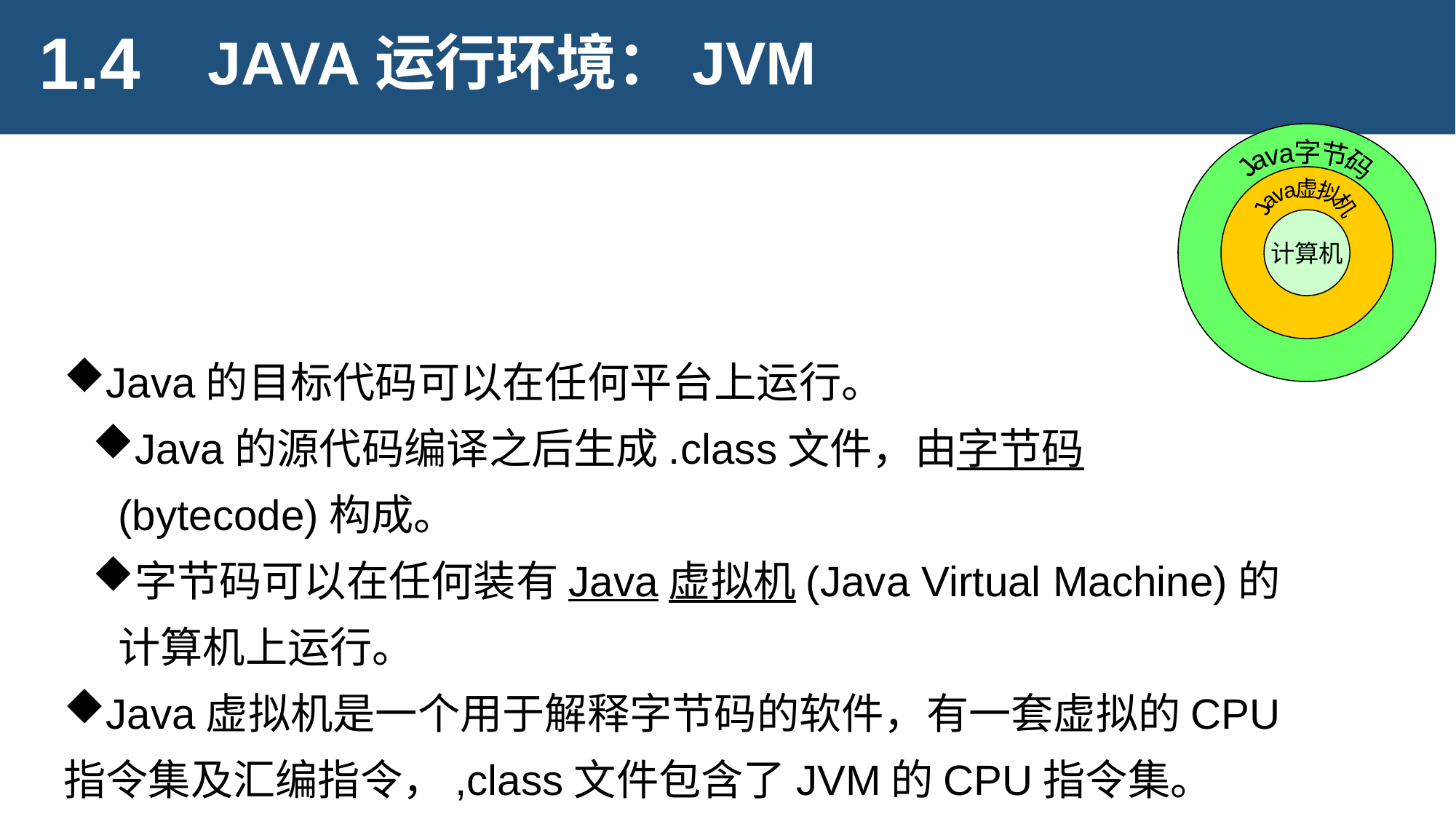

1.4
JAVA运行环境：JVM

Java字节码

Java虚拟机
计算机
Java的目标代码可以在任何平台上运行。
Java的源代码编译之后生成.class文件，由字节码(bytecode)构成。
字节码可以在任何装有Java虚拟机(Java Virtual Machine)的计算机上运行。
Java虚拟机是一个用于解释字节码的软件，有一套虚拟的CPU指令集及汇编指令，,class文件包含了JVM的CPU指令集。